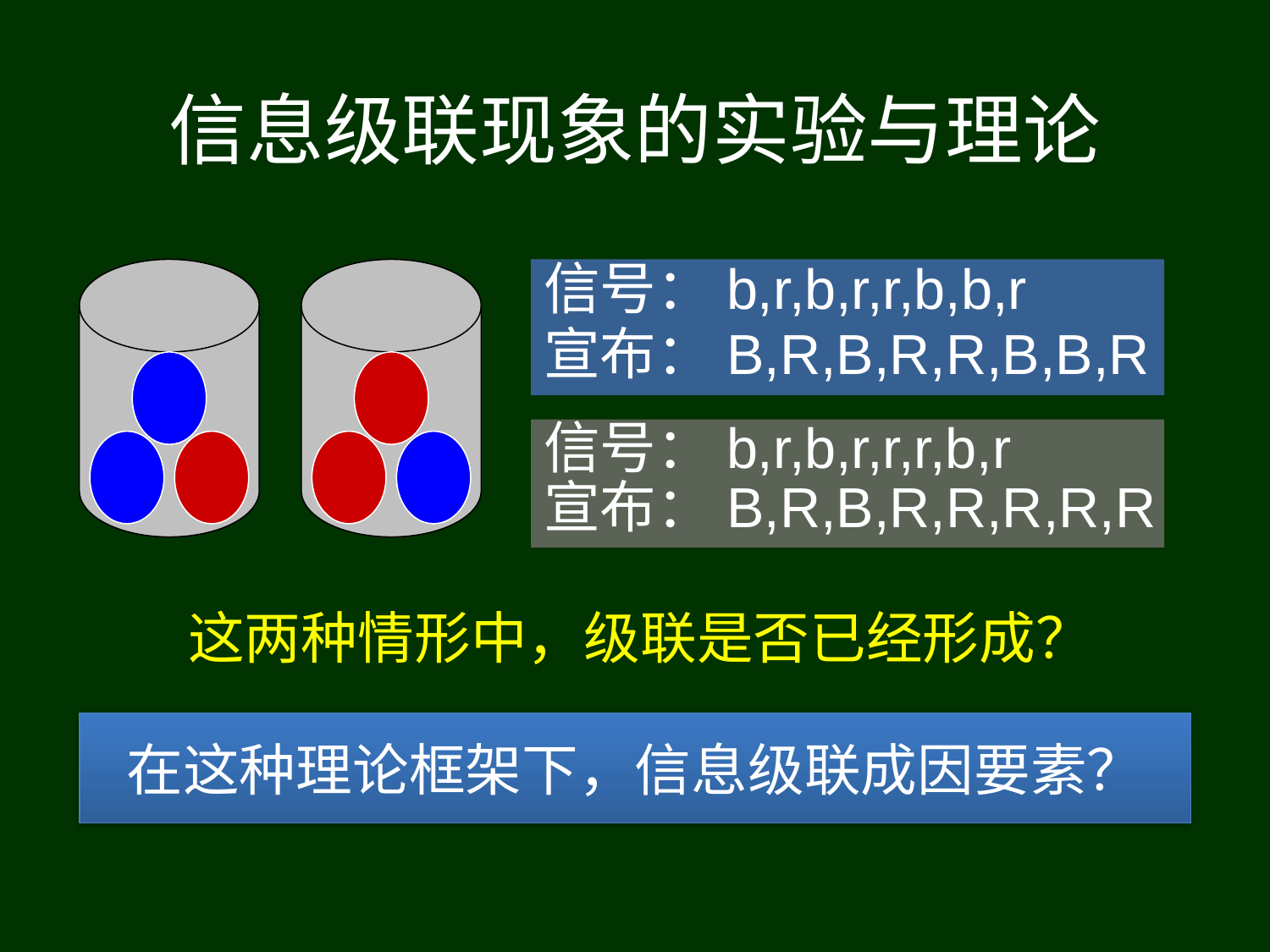

# 信息级联现象的实验与理论

信号：b,r,b,r,r,b,b,r
宣布：B,R,B,R,R,B,B,R
信号：b,r,b,r,r,r,b,r
宣布：B,R,B,R,R,R,R,R
这两种情形中，级联是否已经形成？
在这种理论框架下，信息级联成因要素？